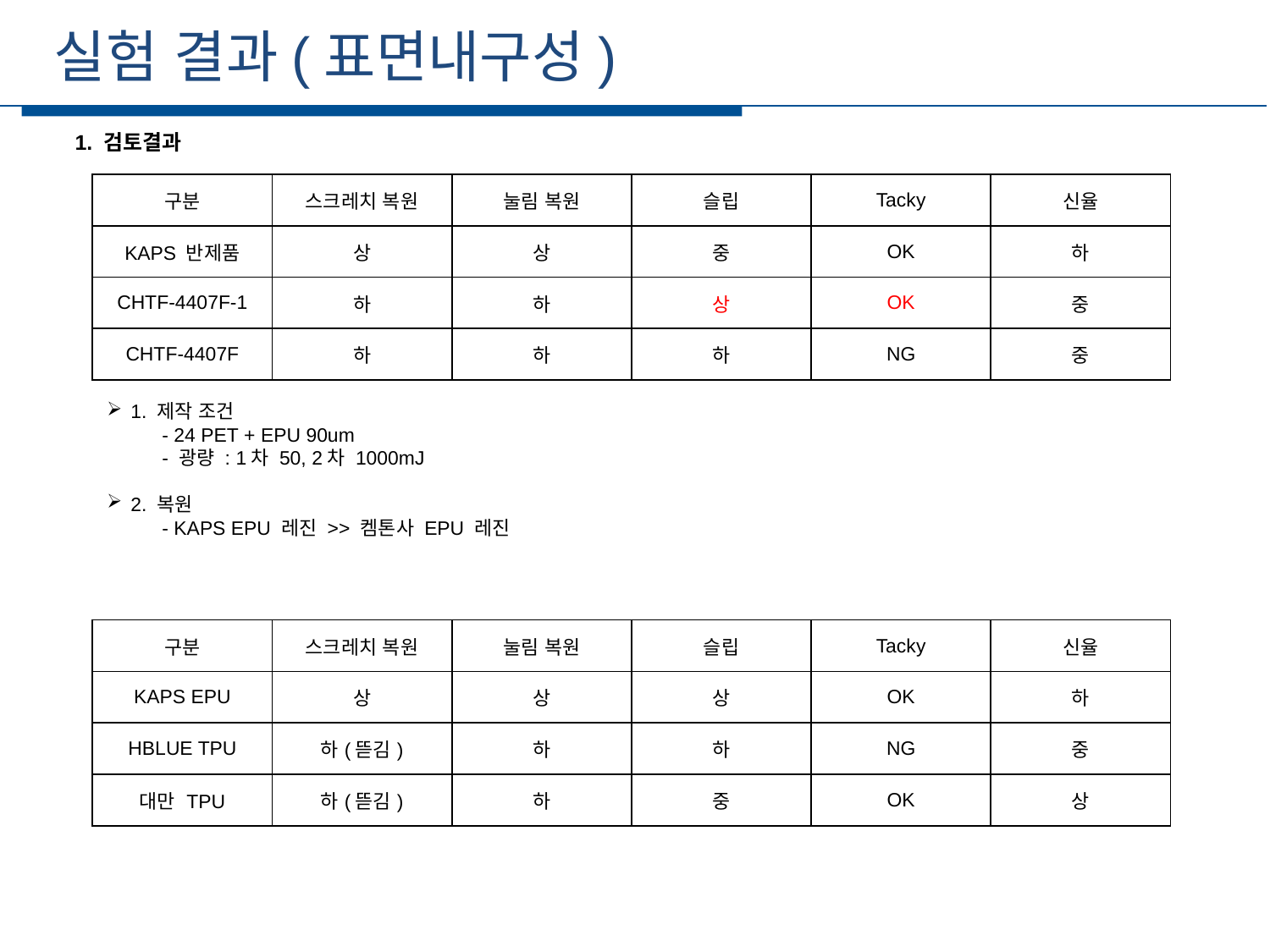

실험 결과(표면내구성)
세부일정

1. 검토결과
| 구분 | 스크레치 복원 | 눌림 복원 | 슬립 | Tacky | 신율 |
| --- | --- | --- | --- | --- | --- |
| KAPS 반제품 | 상 | 상 | 중 | OK | 하 |
| CHTF-4407F-1 | 하 | 하 | 상 | OK | 중 |
| CHTF-4407F | 하 | 하 | 하 | NG | 중 |
1. 제작 조건
          - 24 PET + EPU 90um
          - 광량 : 1차 50, 2차 1000mJ

2. 복원
          - KAPS EPU 레진 >> 켐톤사 EPU 레진

| 구분 | 스크레치 복원 | 눌림 복원 | 슬립 | Tacky | 신율 |
| --- | --- | --- | --- | --- | --- |
| KAPS EPU | 상 | 상 | 상 | OK | 하 |
| HBLUE TPU | 하(뜯김) | 하 | 하 | NG | 중 |
| 대만 TPU | 하(뜯김) | 하 | 중 | OK | 상 |